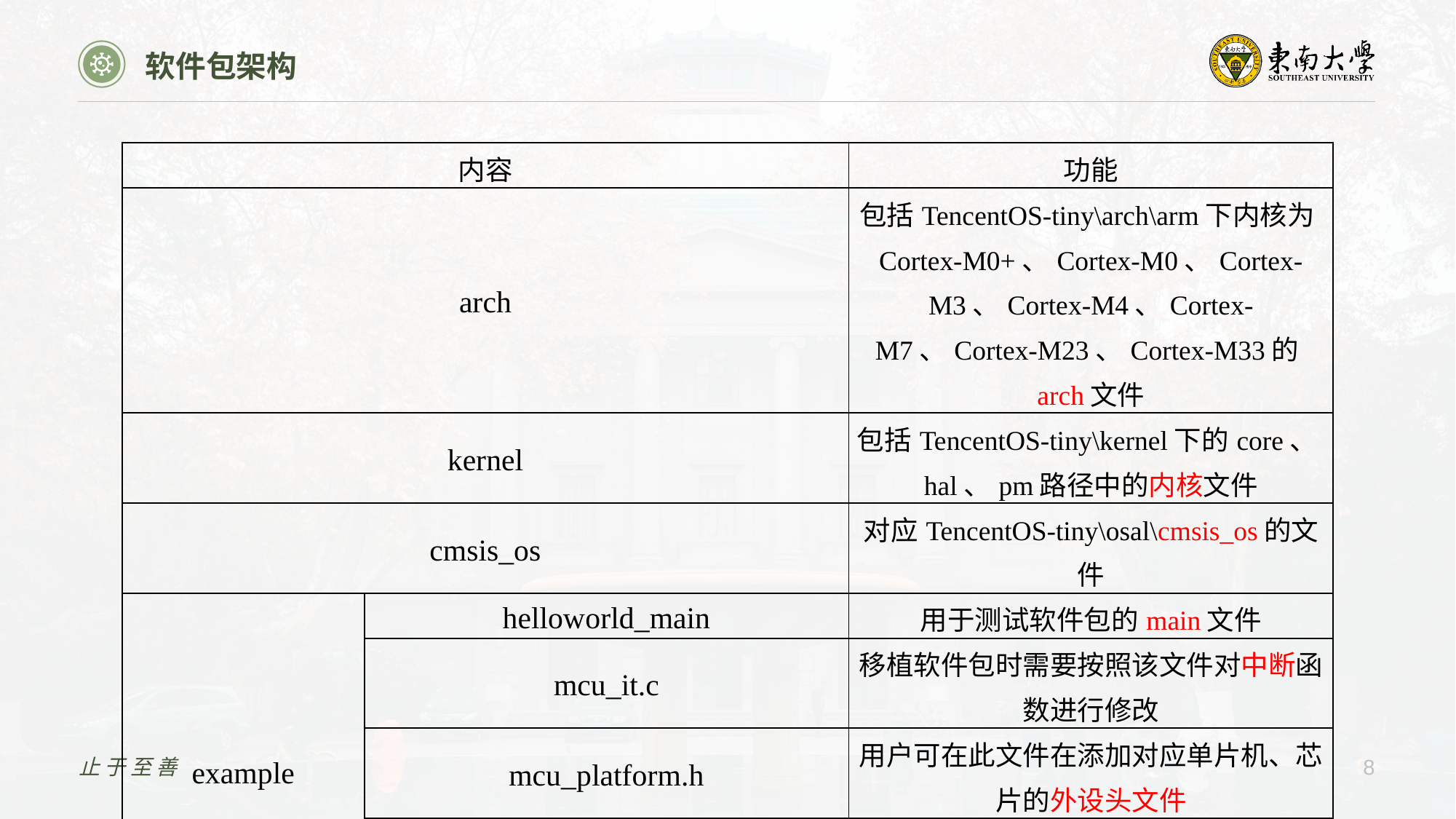

软件包架构
| 内容 |  | 功能 |
| --- | --- | --- |
| arch |  | 包括TencentOS-tiny\arch\arm下内核为Cortex-M0+、Cortex-M0、Cortex-M3、Cortex-M4、Cortex-M7、Cortex-M23、Cortex-M33的arch文件 |
| kernel |  | 包括TencentOS-tiny\kernel下的core、hal、pm路径中的内核文件 |
| cmsis\_os |  | 对应TencentOS-tiny\osal\cmsis\_os的文件 |
| example | helloworld\_main | 用于测试软件包的main文件 |
|  | mcu\_it.c | 移植软件包时需要按照该文件对中断函数进行修改 |
|  | mcu\_platform.h | 用户可在此文件在添加对应单片机、芯片的外设头文件 |
|  | tos\_config文件 | 对应TencentOS-tiny\board下的tos\_config文件，一种ARM内核提供一个tos\_config文件 |
止于至善
8